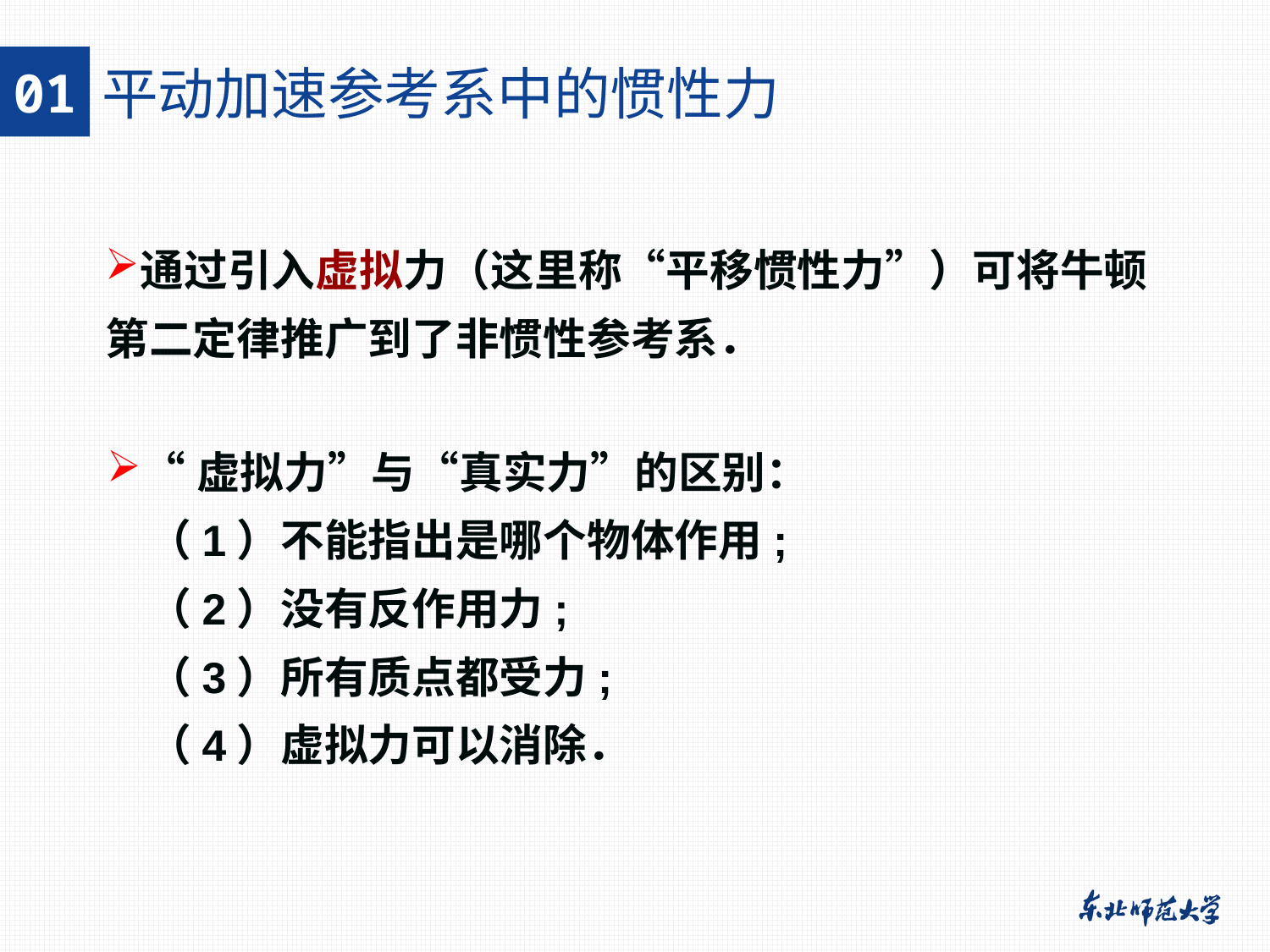

01
平动加速参考系中的惯性力
通过引入虚拟力（这里称“平移惯性力”）可将牛顿第二定律推广到了非惯性参考系．
“虚拟力”与“真实力”的区别：
   （1）不能指出是哪个物体作用;
   （2）没有反作用力;
   （3）所有质点都受力;
   （4）虚拟力可以消除．